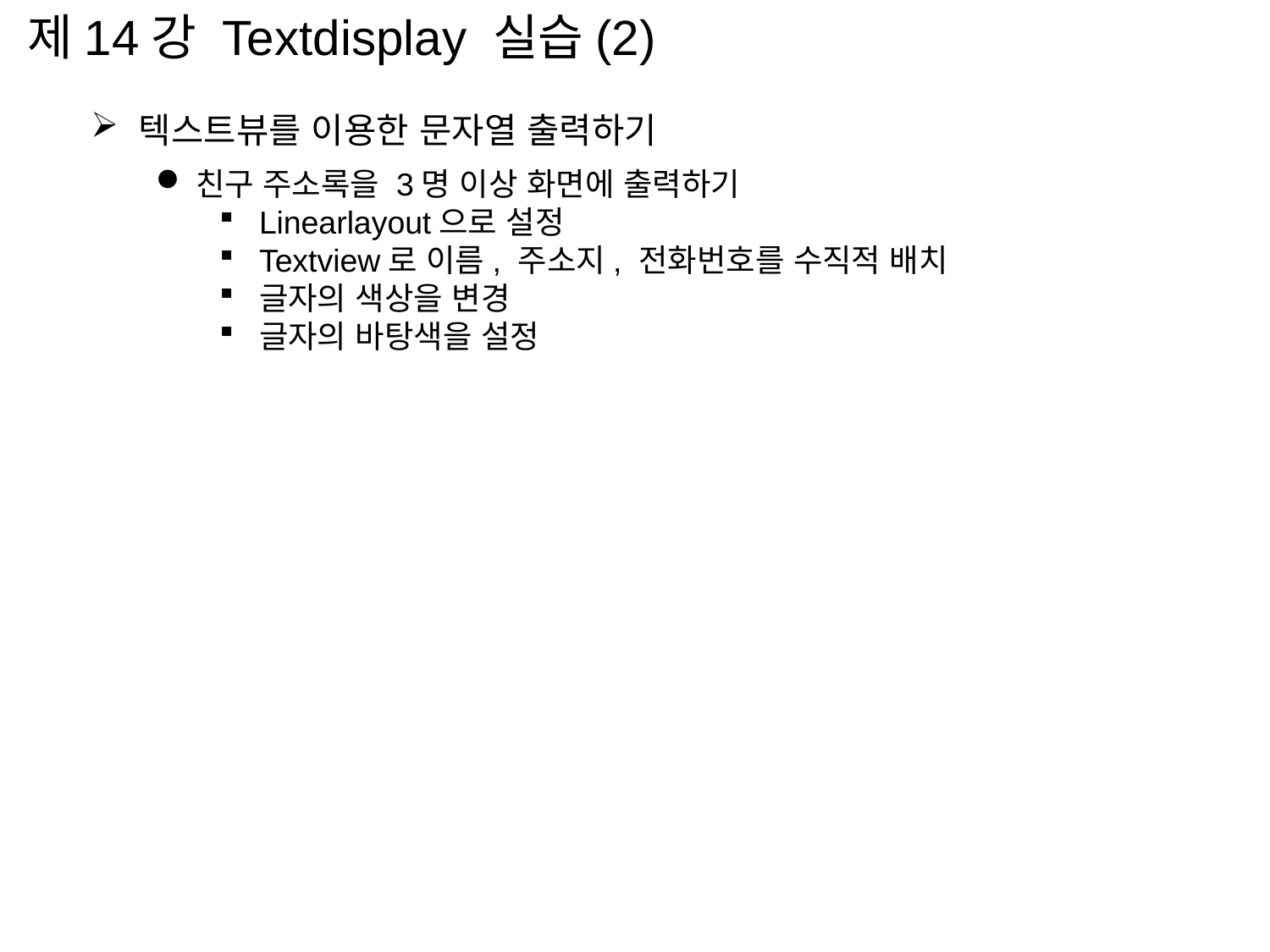

제14강 Textdisplay 실습(2)

텍스트뷰를 이용한 문자열 출력하기
친구 주소록을 3명 이상 화면에 출력하기
Linearlayout으로 설정
Textview로 이름, 주소지, 전화번호를 수직적 배치
글자의 색상을 변경
글자의 바탕색을 설정